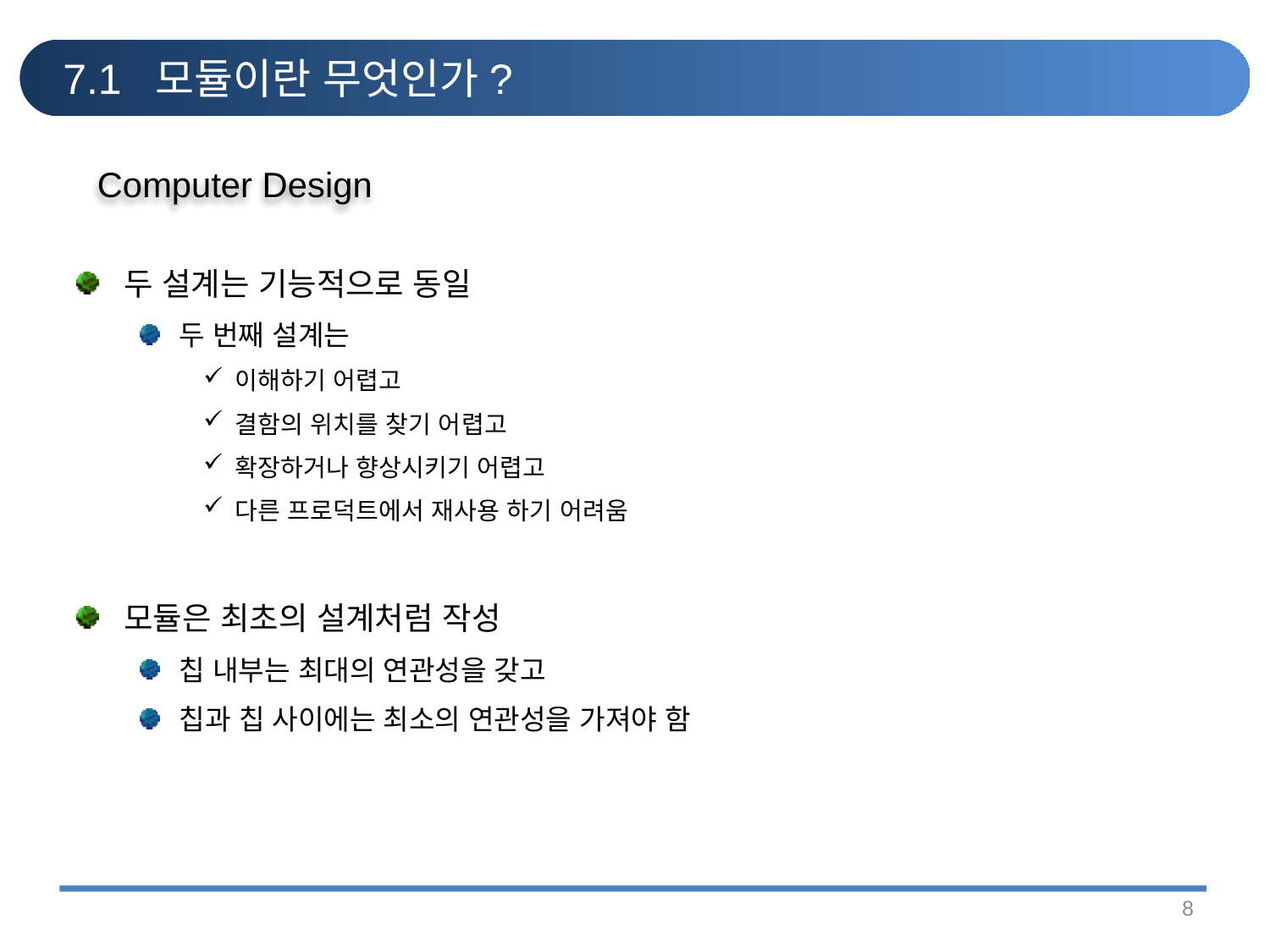

# 7.1  모듈이란 무엇인가?
Computer Design
두 설계는 기능적으로 동일
두 번째 설계는
이해하기 어렵고
결함의 위치를 찾기 어렵고
확장하거나 향상시키기 어렵고
다른 프로덕트에서 재사용 하기 어려움

모듈은 최초의 설계처럼 작성
칩 내부는 최대의 연관성을 갖고
칩과 칩 사이에는 최소의 연관성을 가져야 함

8